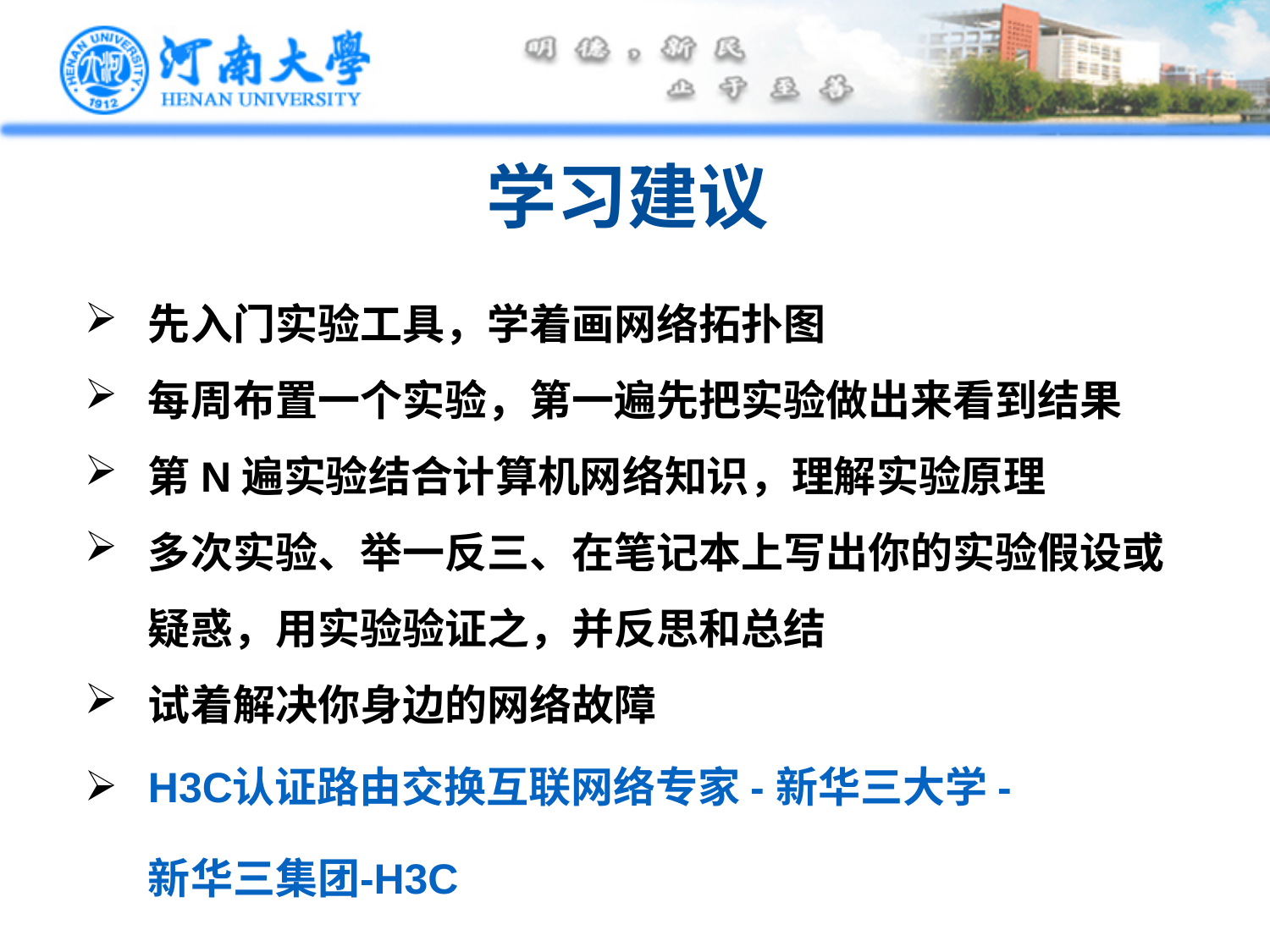

学习建议
先入门实验工具，学着画网络拓扑图
每周布置一个实验，第一遍先把实验做出来看到结果
第N遍实验结合计算机网络知识，理解实验原理
多次实验、举一反三、在笔记本上写出你的实验假设或疑惑，用实验验证之，并反思和总结
试着解决你身边的网络故障
H3C认证路由交换互联网络专家 - 新华三大学 - 新华三集团-H3C